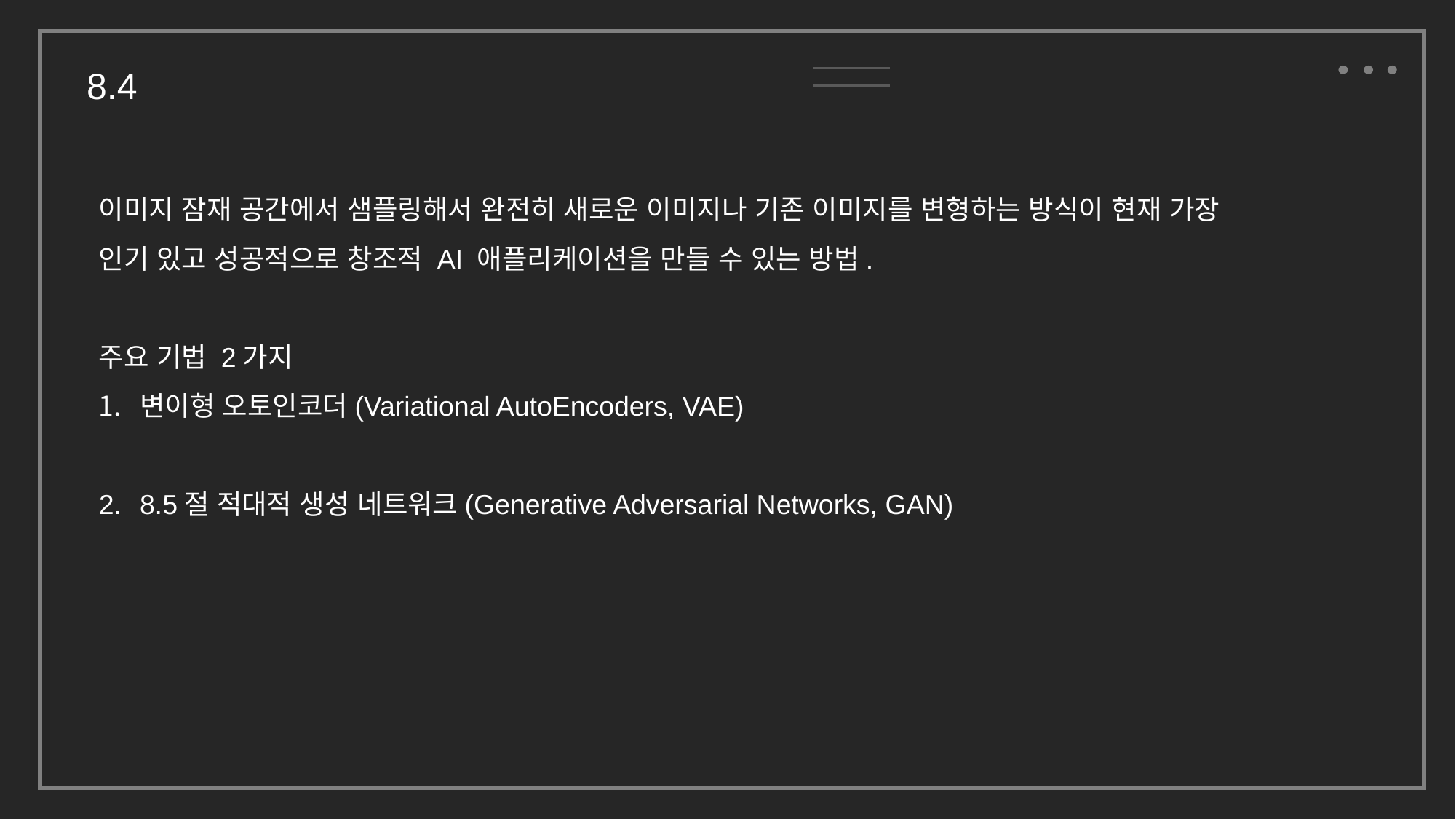

8.4

이미지 잠재 공간에서 샘플링해서 완전히 새로운 이미지나 기존 이미지를 변형하는 방식이 현재 가장 인기 있고 성공적으로 창조적 AI 애플리케이션을 만들 수 있는 방법.

주요 기법 2가지
변이형 오토인코더(Variational AutoEncoders, VAE)

8.5절 적대적 생성 네트워크(Generative Adversarial Networks, GAN)